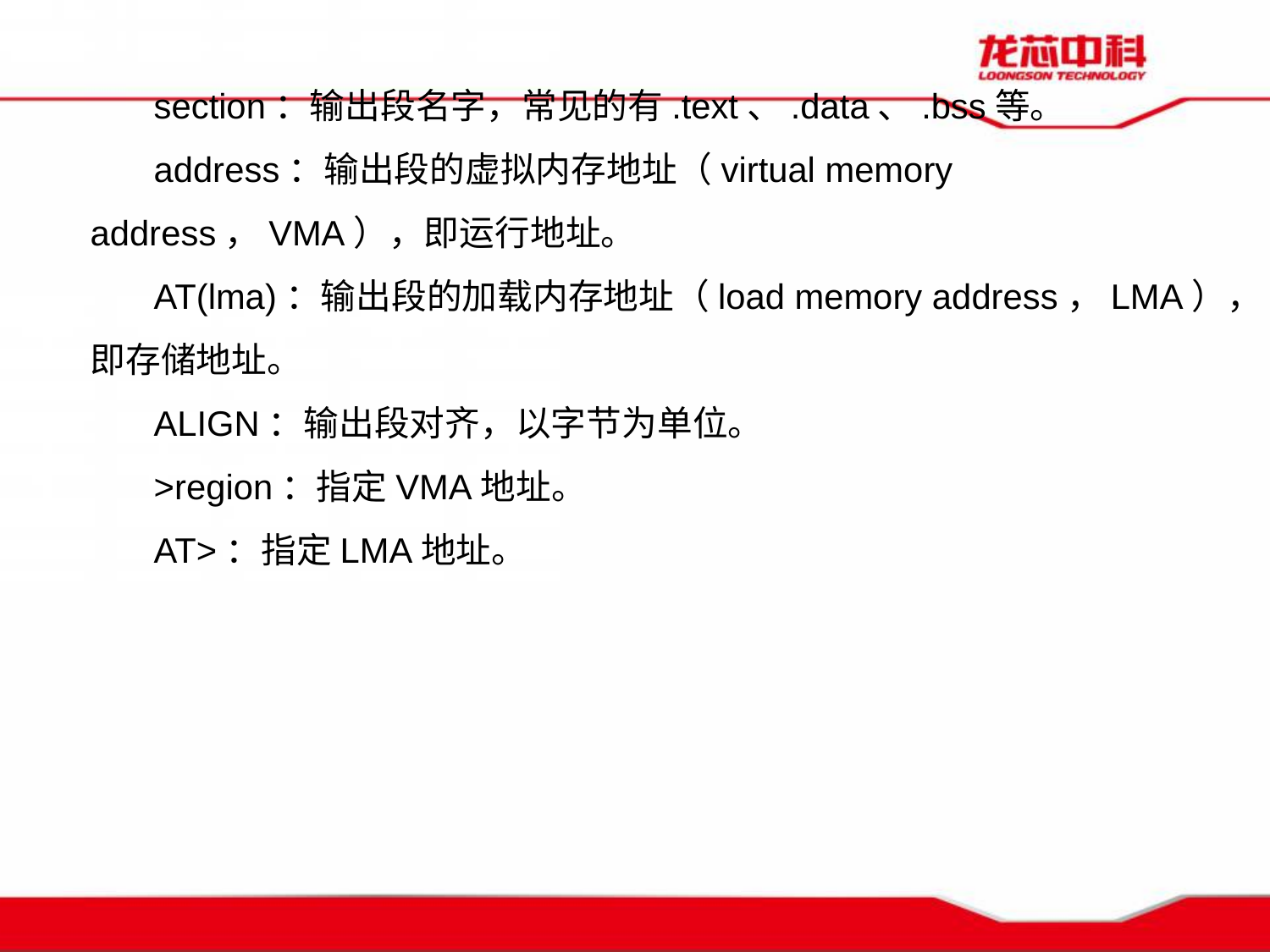

section：输出段名字，常见的有.text、.data、.bss等。
address：输出段的虚拟内存地址（virtual memory address，VMA），即运行地址。
AT(lma)：输出段的加载内存地址（load memory address，LMA），即存储地址。
ALIGN：输出段对齐，以字节为单位。
>region：指定VMA地址。
AT>：指定LMA地址。